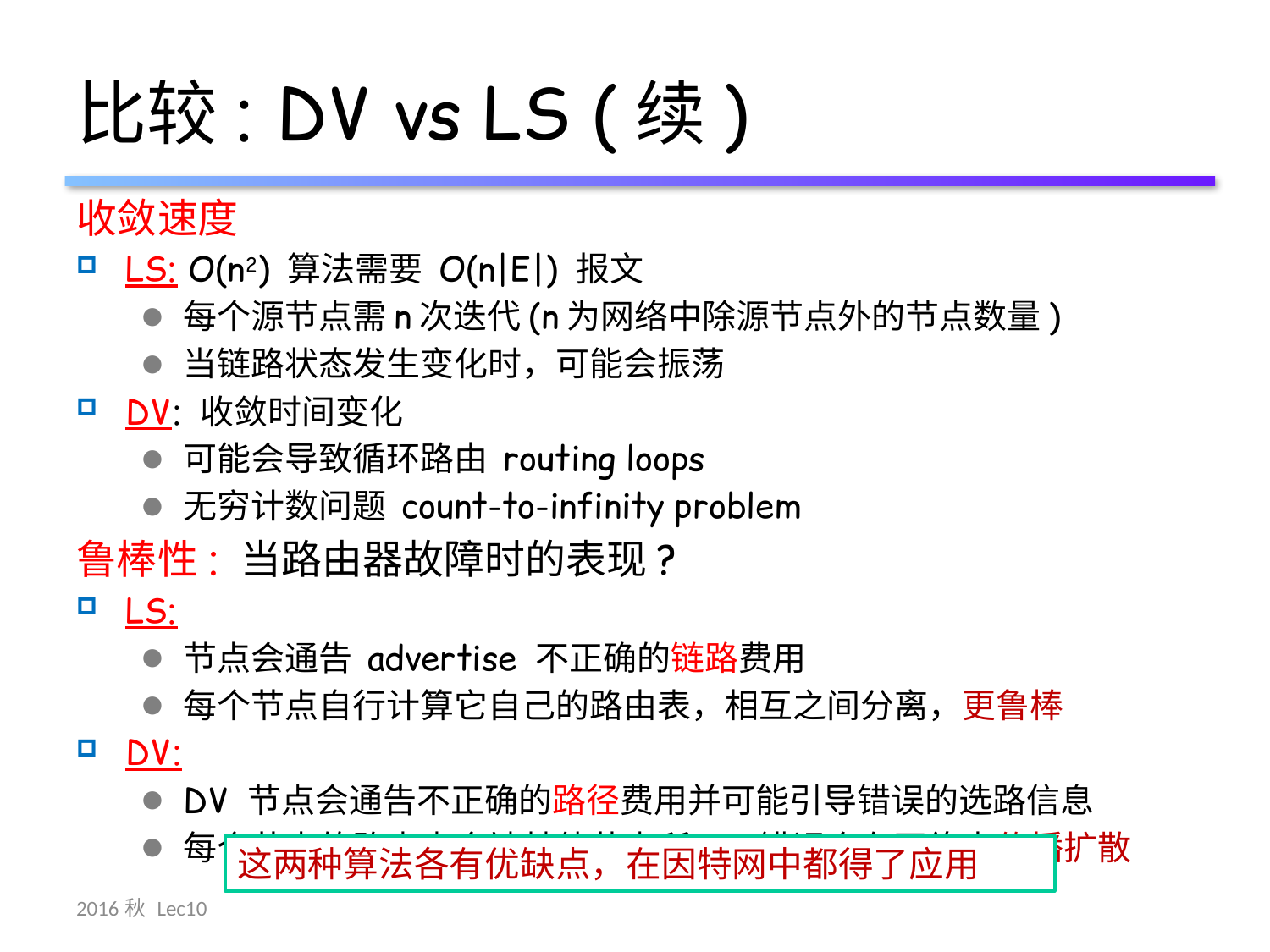

# 比较: DV vs LS (续)
收敛速度
LS: O(n2) 算法需要 O(n|E|) 报文
每个源节点需n次迭代(n为网络中除源节点外的节点数量)
当链路状态发生变化时，可能会振荡
DV: 收敛时间变化
可能会导致循环路由 routing loops
无穷计数问题 count-to-infinity problem
鲁棒性: 当路由器故障时的表现?
LS:
节点会通告 advertise 不正确的链路费用
每个节点自行计算它自己的路由表，相互之间分离，更鲁棒
DV:
DV 节点会通告不正确的路径费用并可能引导错误的选路信息
每个节点的路由表会被其他节点所用 – 错误会在网络中传播扩散
这两种算法各有优缺点，在因特网中都得了应用
2016秋 Lec10
70